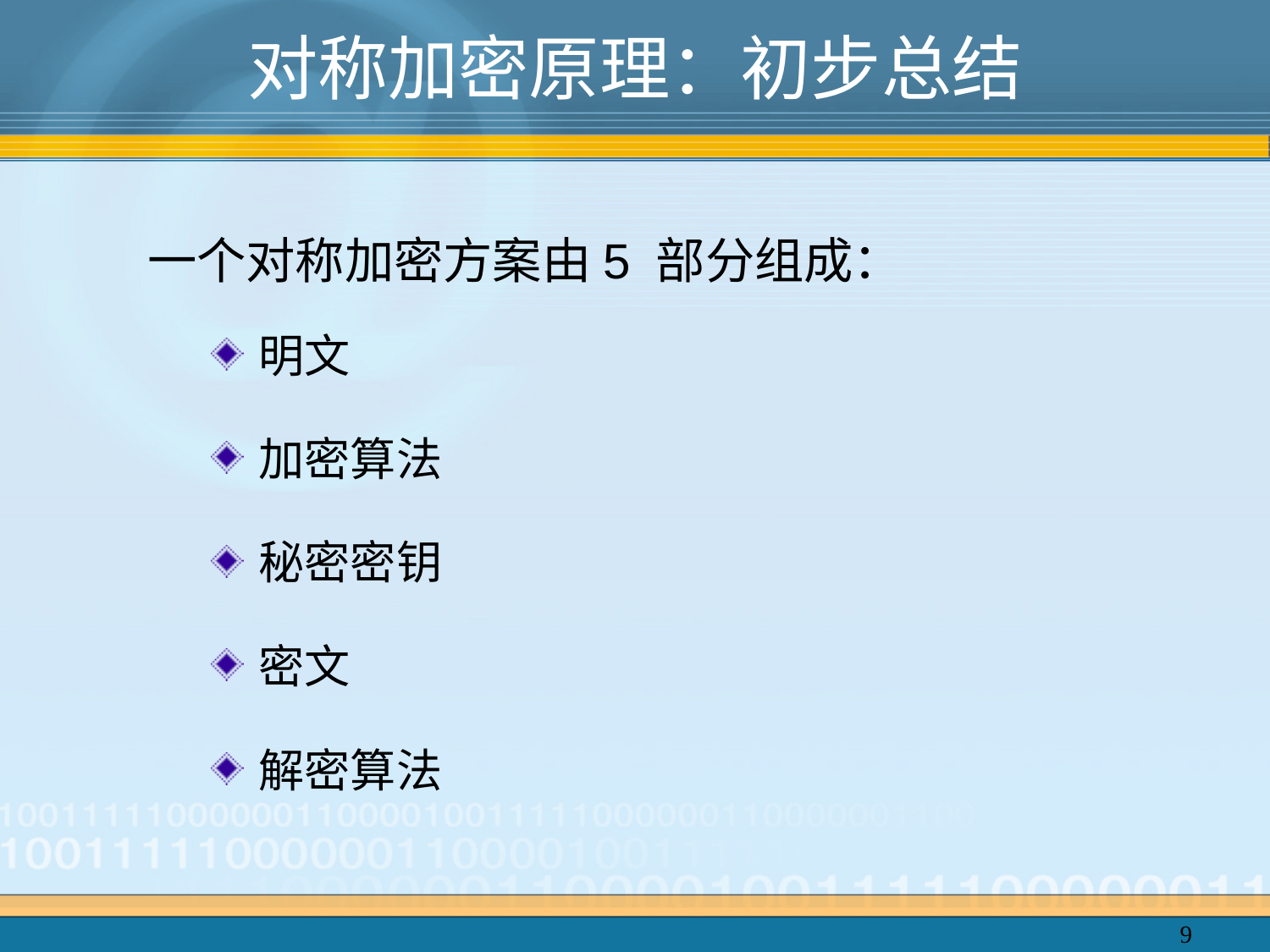

# 对称加密原理：初步总结
一个对称加密方案由5 部分组成：
明文
加密算法
秘密密钥
密文
解密算法
9